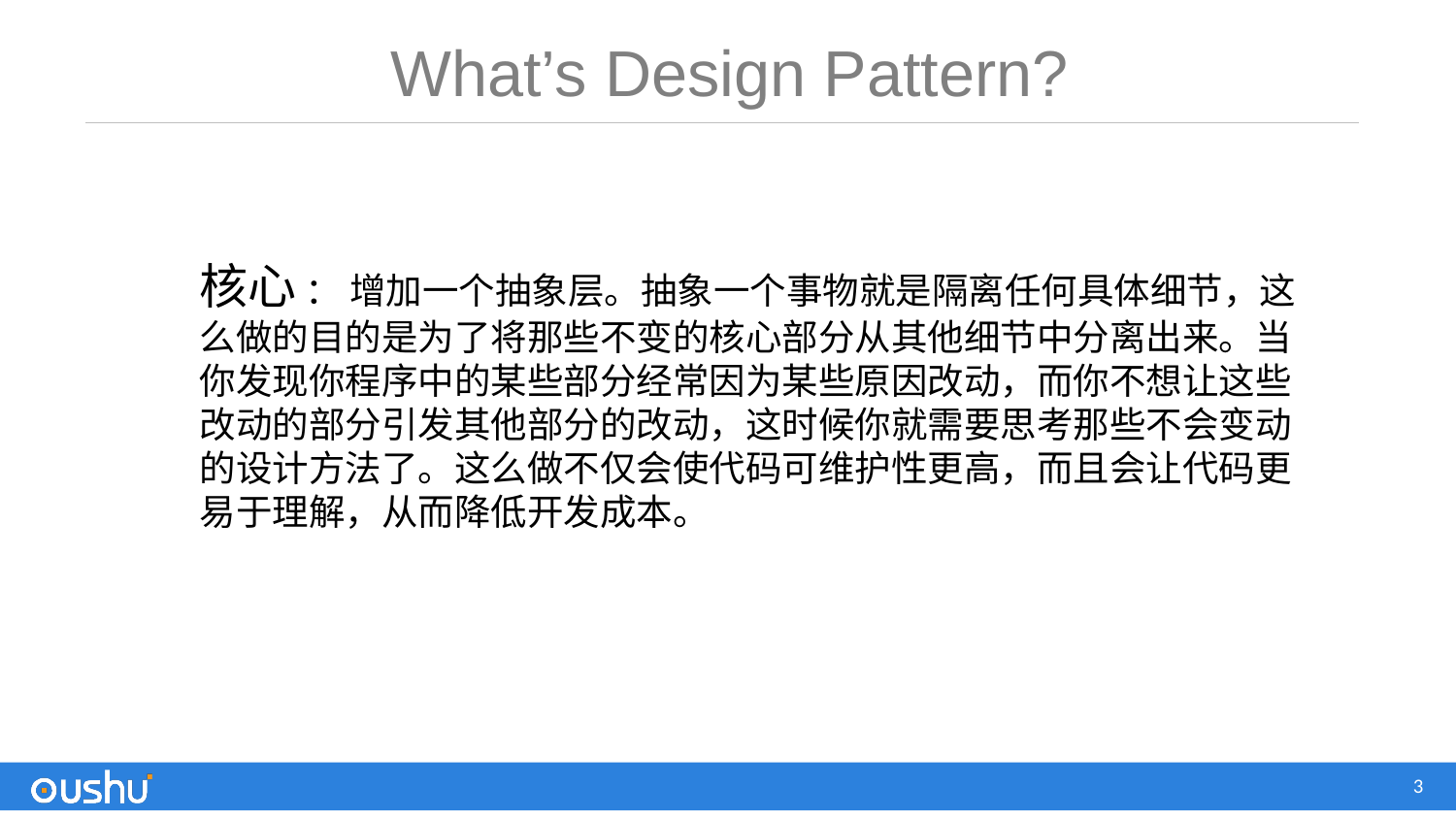

# What’s Design Pattern?
核心 ： 增加一个抽象层。抽象一个事物就是隔离任何具体细节，这么做的目的是为了将那些不变的核心部分从其他细节中分离出来。当你发现你程序中的某些部分经常因为某些原因改动，而你不想让这些改动的部分引发其他部分的改动，这时候你就需要思考那些不会变动的设计方法了。这么做不仅会使代码可维护性更高，而且会让代码更易于理解，从而降低开发成本。